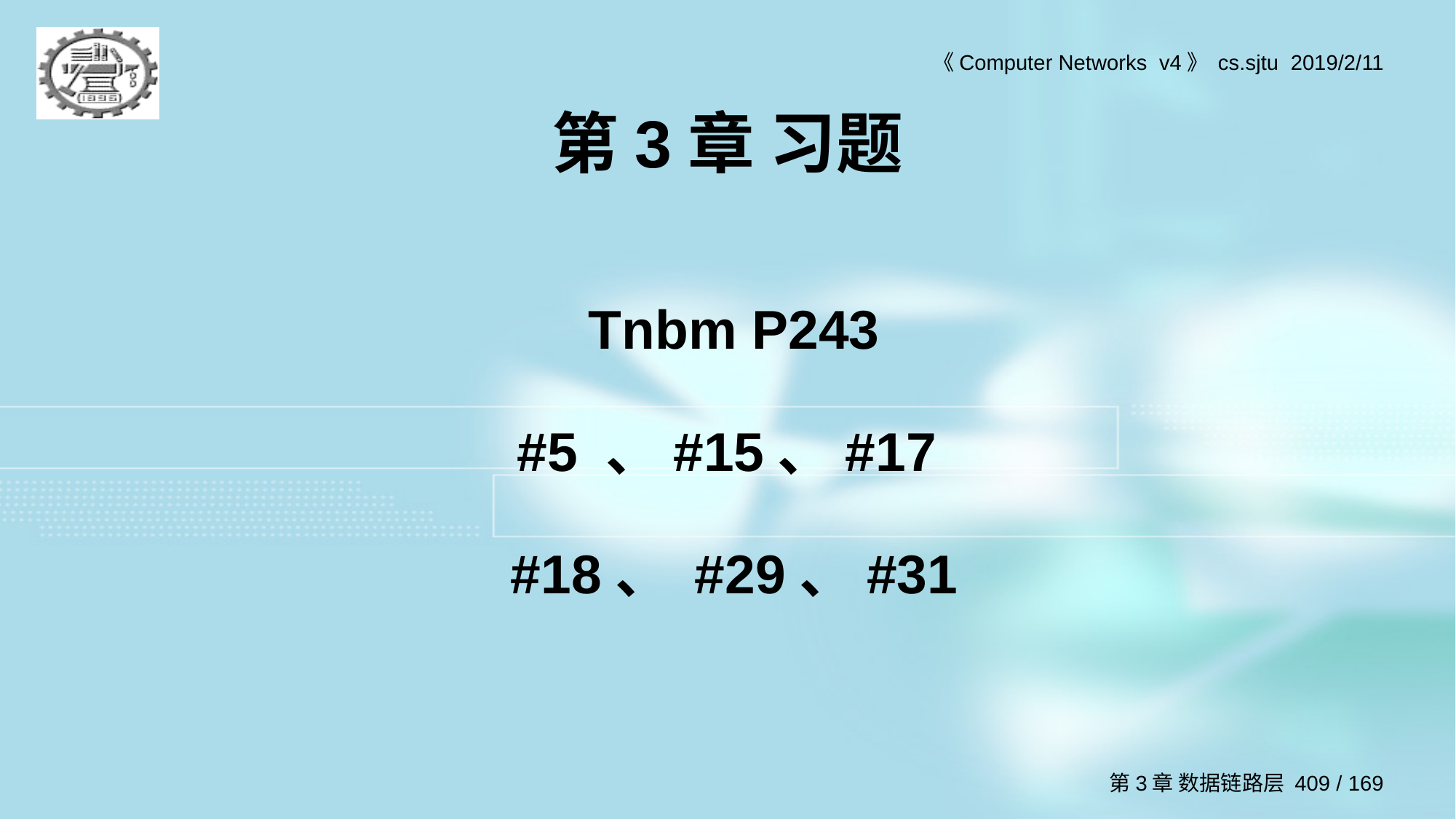

# 第3章 习题
Tnbm P243
#5 、#15、#17
#18、 #29、#31